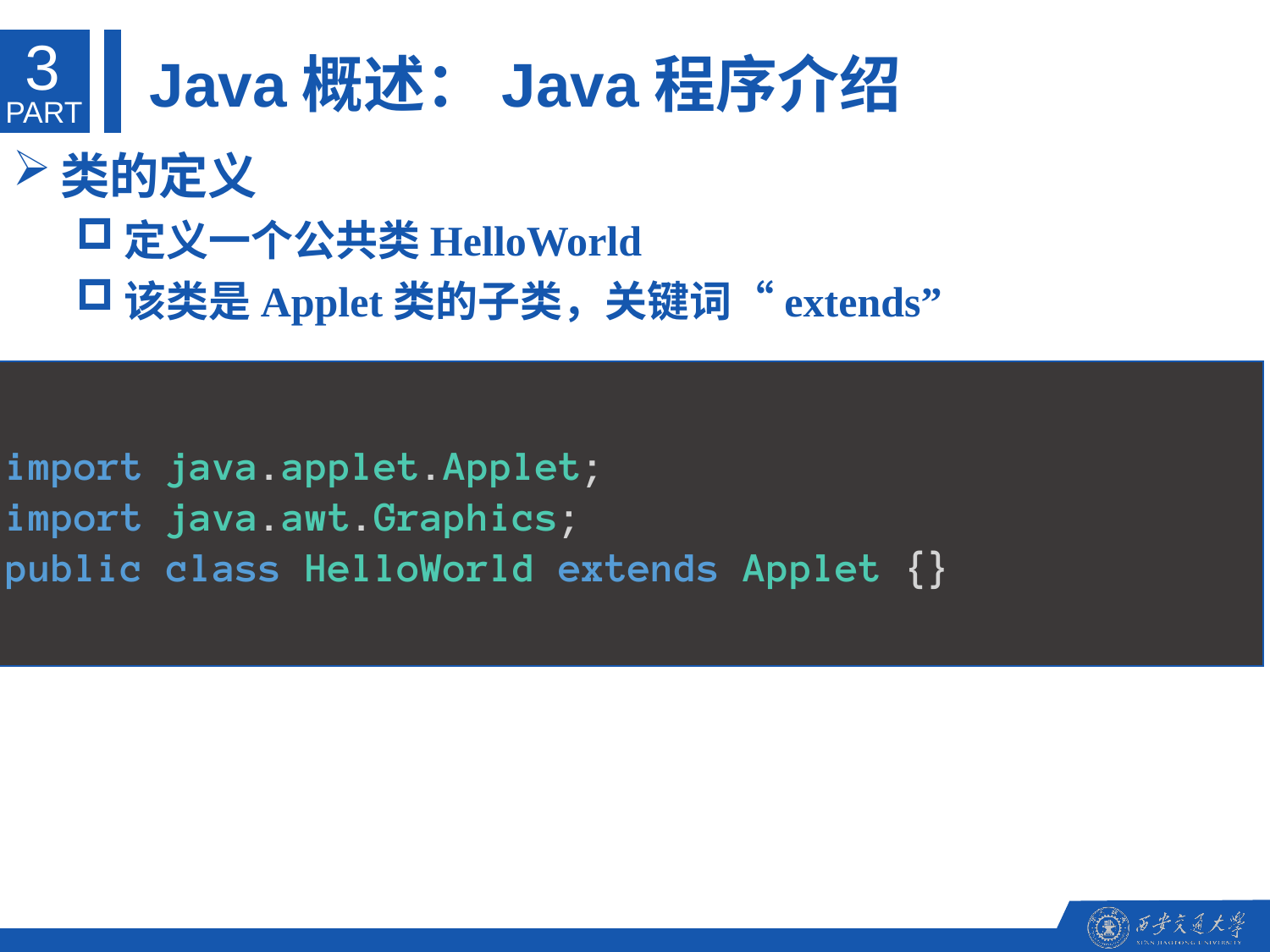

3
Java概述：Java程序介绍

PART
类的定义
定义一个公共类HelloWorld
该类是Applet类的子类，关键词“extends”
import java.applet.Applet;
import java.awt.Graphics;
public class HelloWorld extends Applet {}